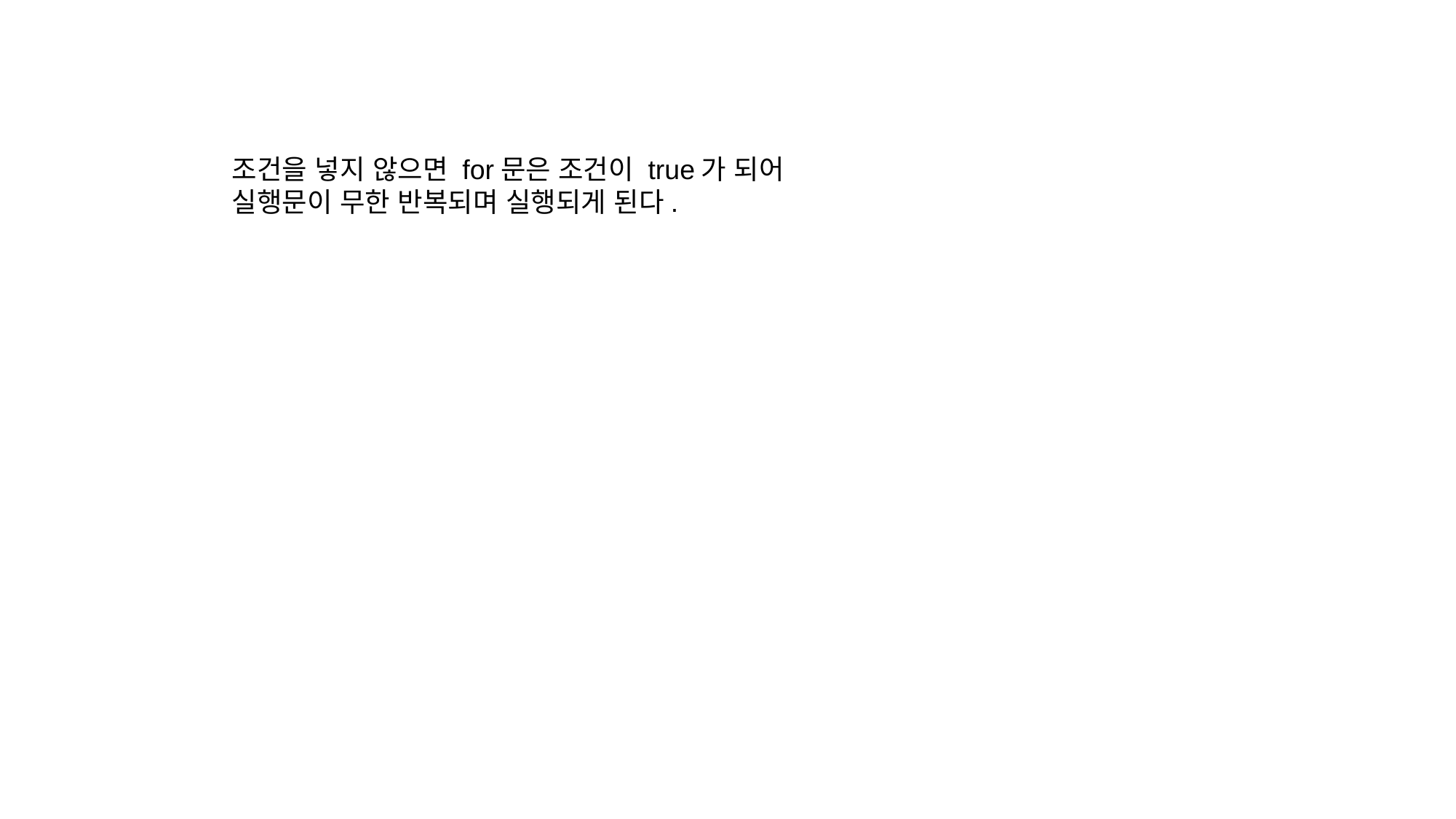

조건을 넣지 않으면 for문은 조건이 true가 되어
실행문이 무한 반복되며 실행되게 된다.